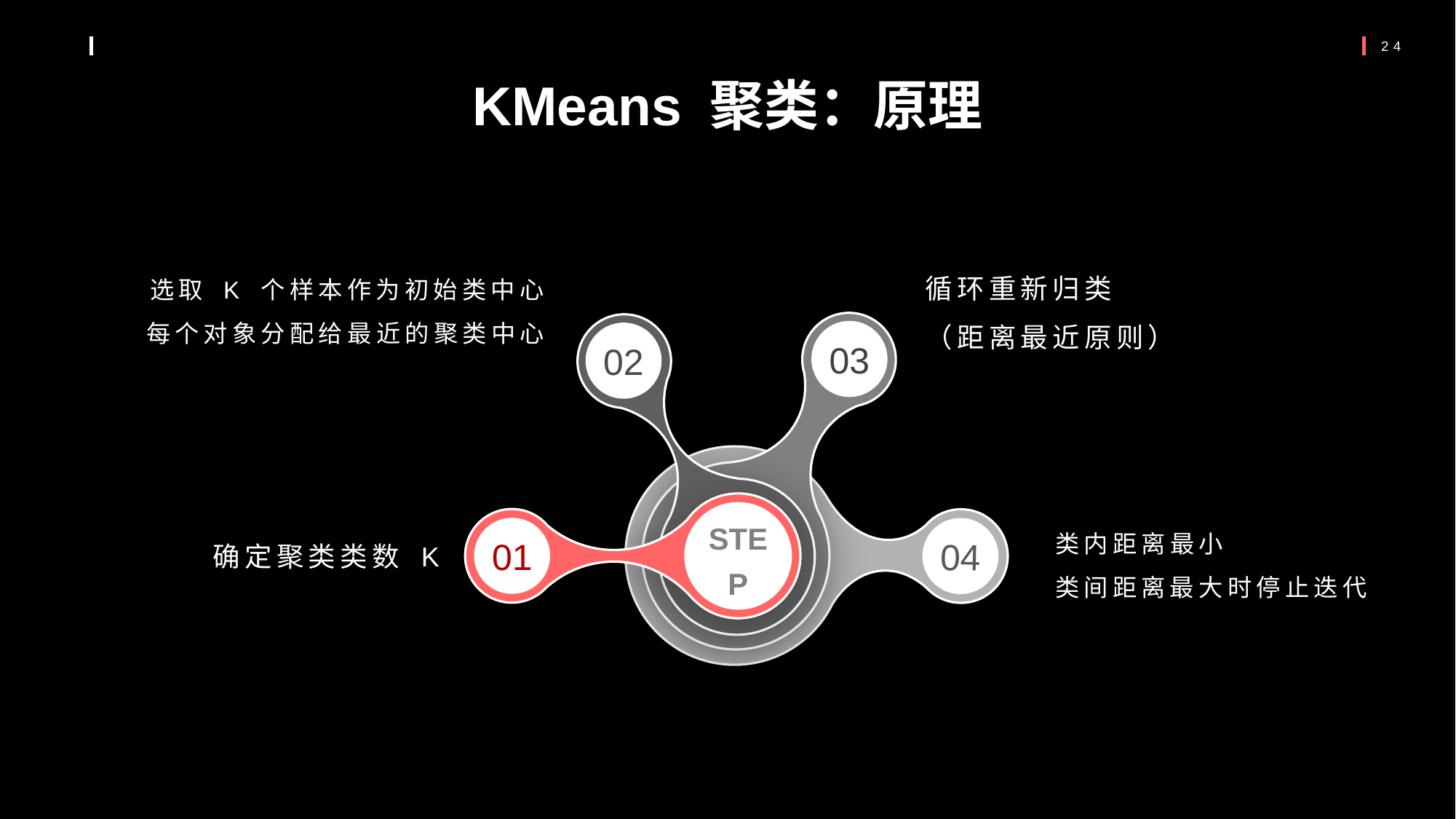

KMeans 聚类：原理
循环重新归类
（距离最近原则）
选取 K 个样本作为初始类中心
每个对象分配给最近的聚类中心

03

02

04

01
STEP
类内距离最小
类间距离最大时停止迭代
确定聚类类数 K